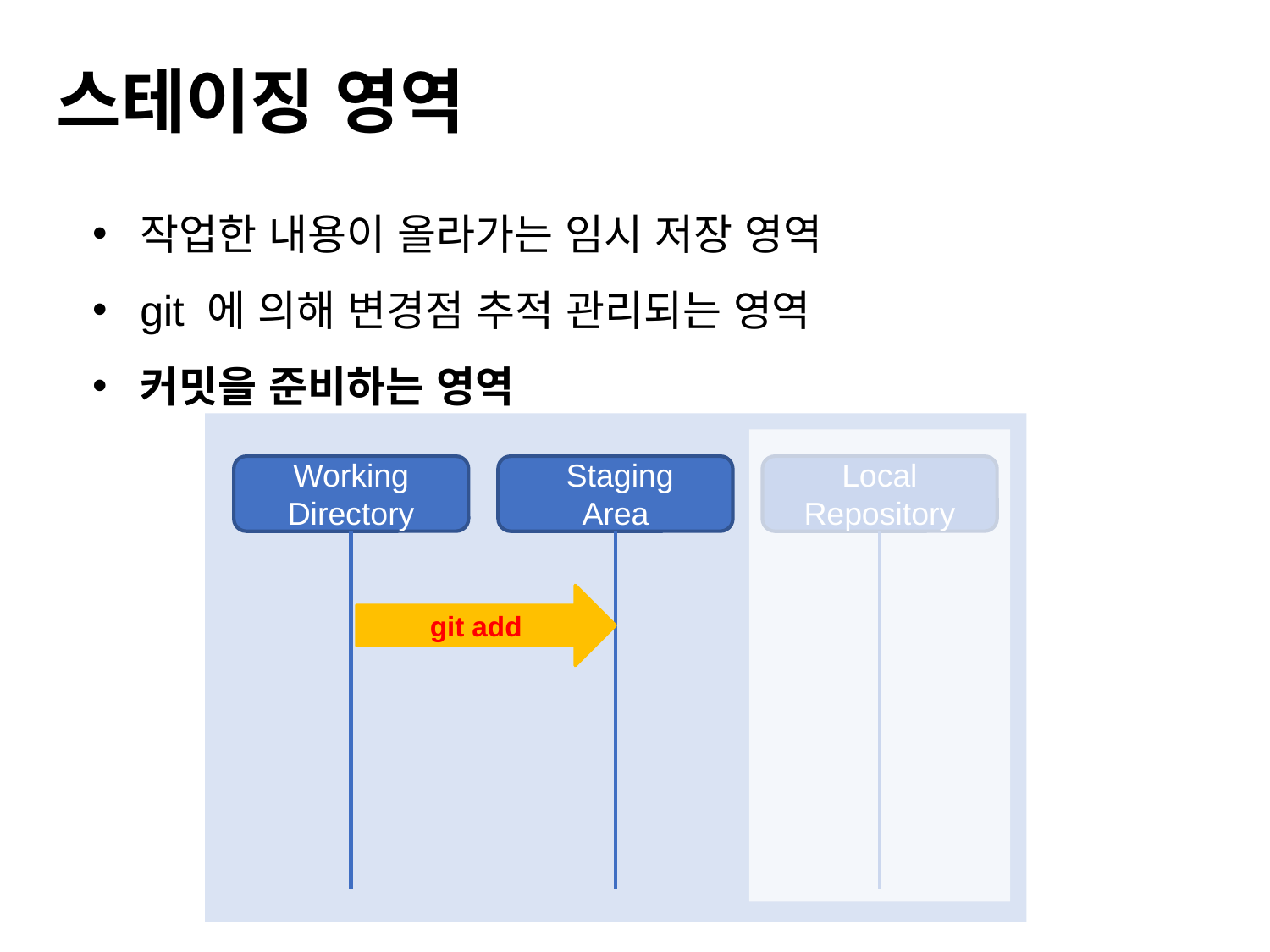

#
스테이징 영역
작업한 내용이 올라가는 임시 저장 영역
git 에 의해 변경점 추적 관리되는 영역
커밋을 준비하는 영역

Working
Directory
 Staging
Area
Local
Repository

git add